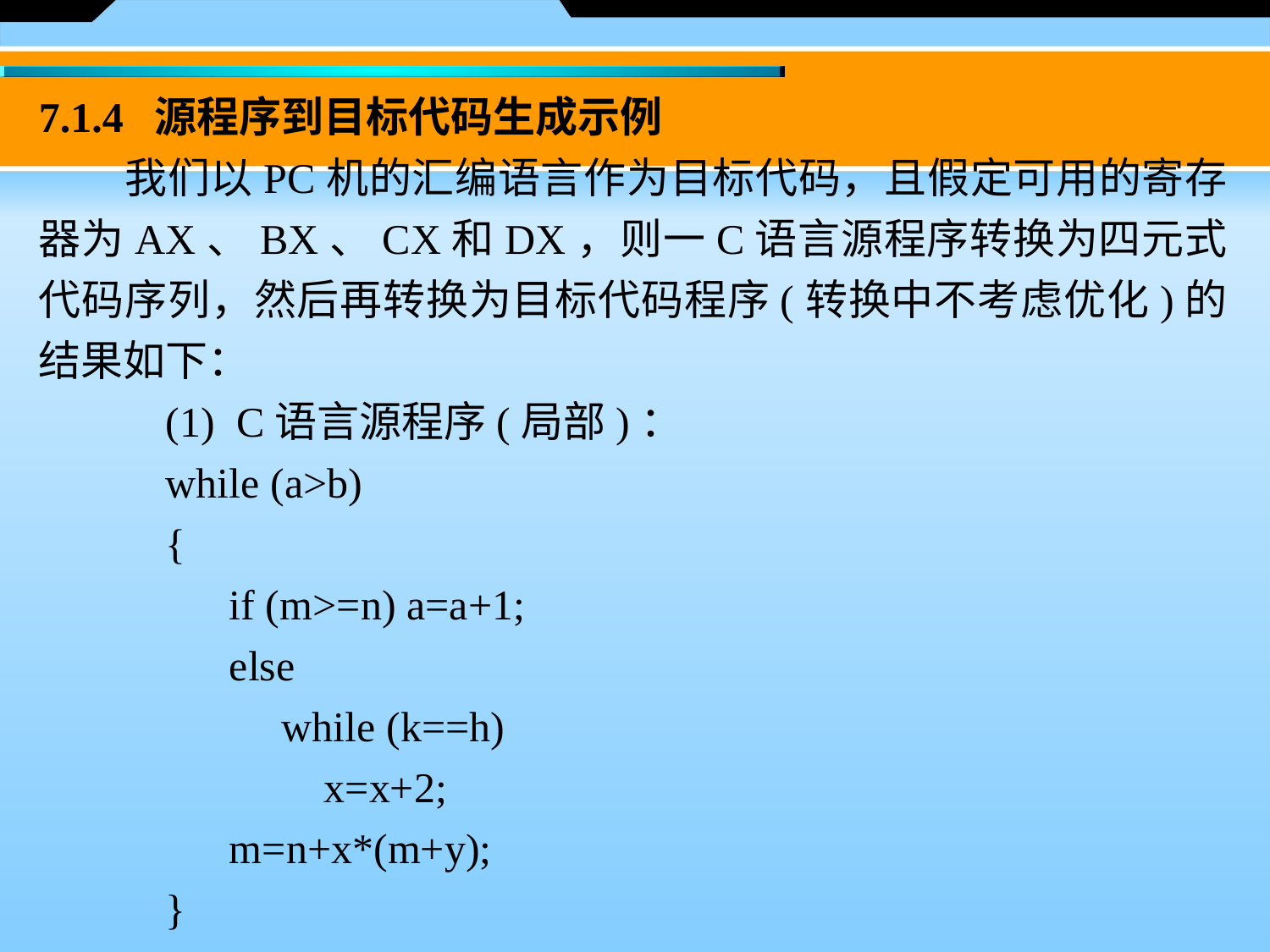

7.1.4  源程序到目标代码生成示例
　　我们以PC机的汇编语言作为目标代码，且假定可用的寄存器为AX、BX、CX和DX，则一C语言源程序转换为四元式代码序列，然后再转换为目标代码程序(转换中不考虑优化)的结果如下：
(1)  C语言源程序(局部)：
while (a>b)
{
if (m>=n) a=a+1;
else
　while (k==h)
　　x=x+2;
m=n+x*(m+y);
}